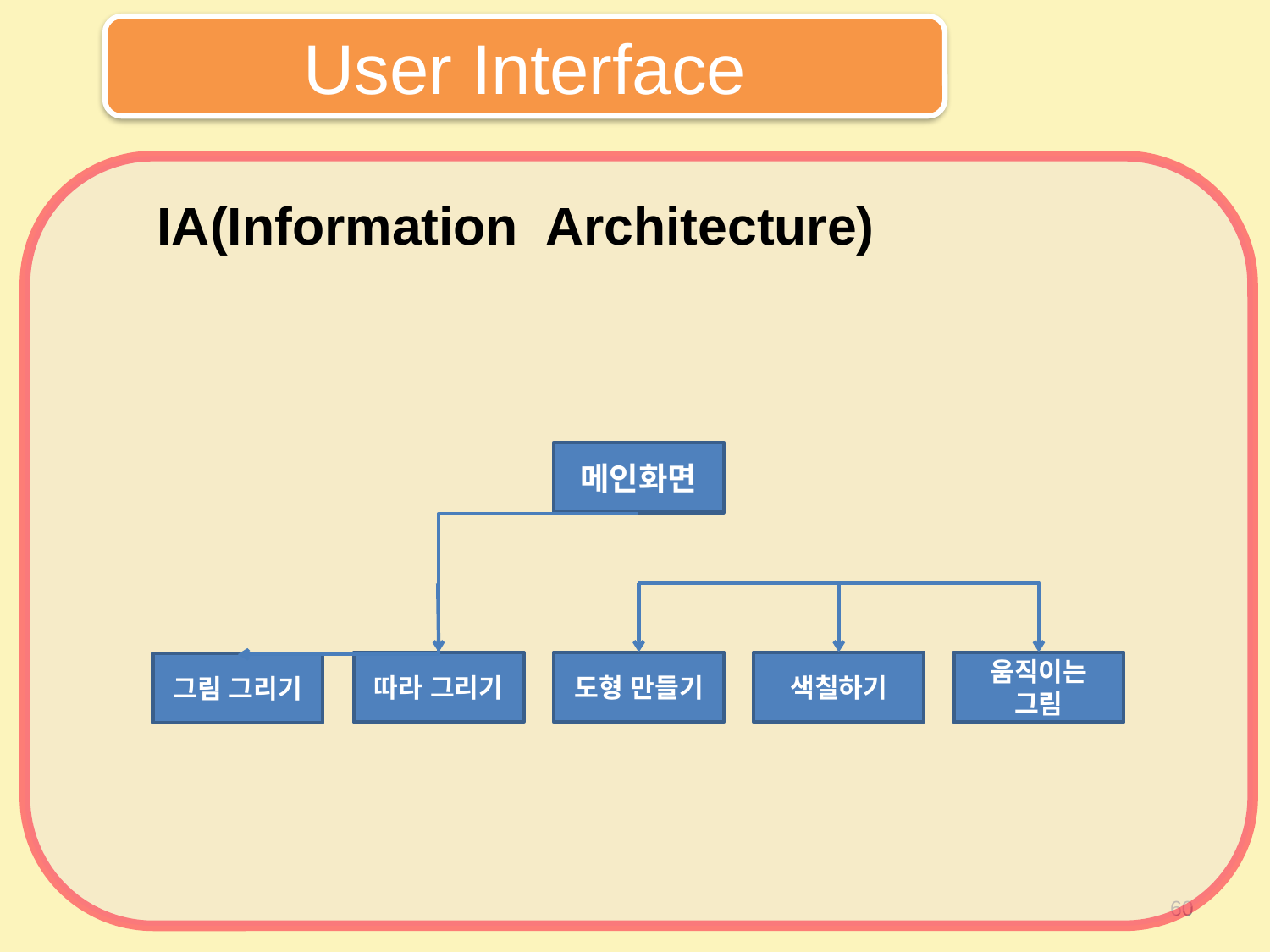

User Interface

IA(Information  Architecture)
메인화면
따라 그리기
도형 만들기
색칠하기
움직이는
그림
그림 그리기
60